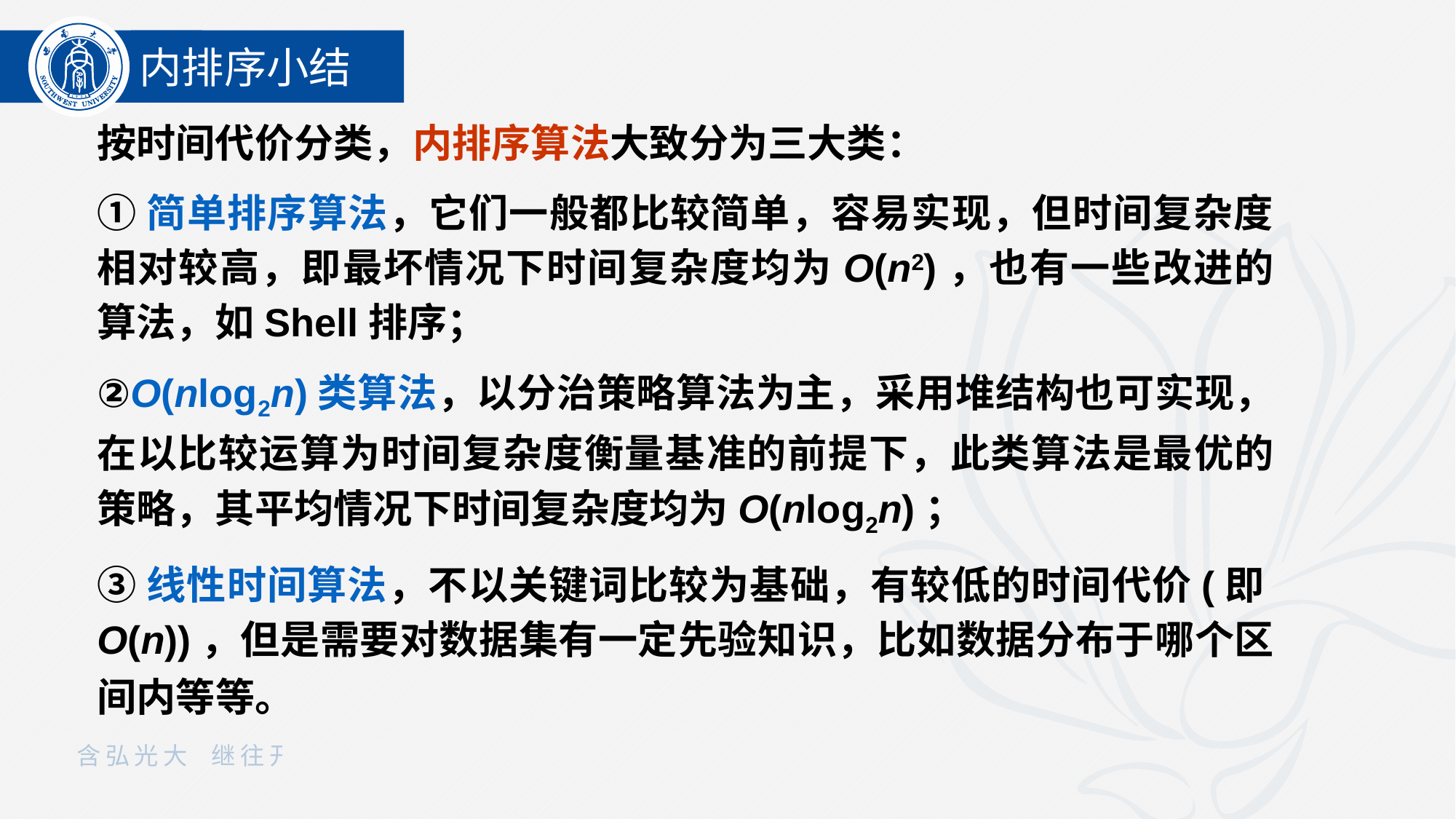

内排序小结
按时间代价分类，内排序算法大致分为三大类：
①简单排序算法，它们一般都比较简单，容易实现，但时间复杂度相对较高，即最坏情况下时间复杂度均为O(n2)，也有一些改进的算法，如Shell排序；
②O(nlog2n)类算法，以分治策略算法为主，采用堆结构也可实现，在以比较运算为时间复杂度衡量基准的前提下，此类算法是最优的策略，其平均情况下时间复杂度均为O(nlog2n)；
③线性时间算法，不以关键词比较为基础，有较低的时间代价(即O(n))，但是需要对数据集有一定先验知识，比如数据分布于哪个区间内等等。